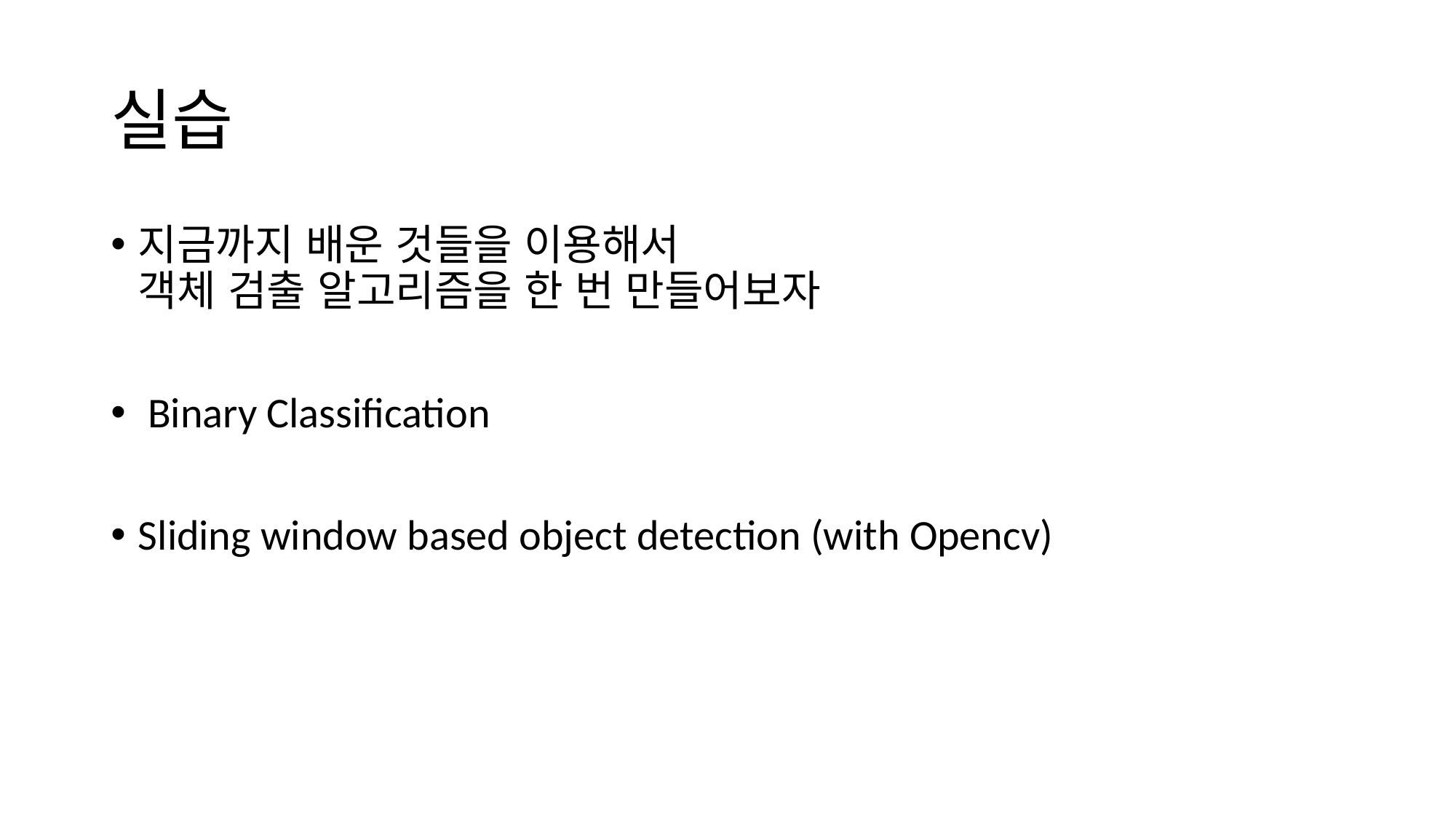

# 실습
지금까지 배운 것들을 이용해서
객체 검출 알고리즘을 한 번 만들어보자

 Binary Classification

Sliding window based object detection (with Opencv)